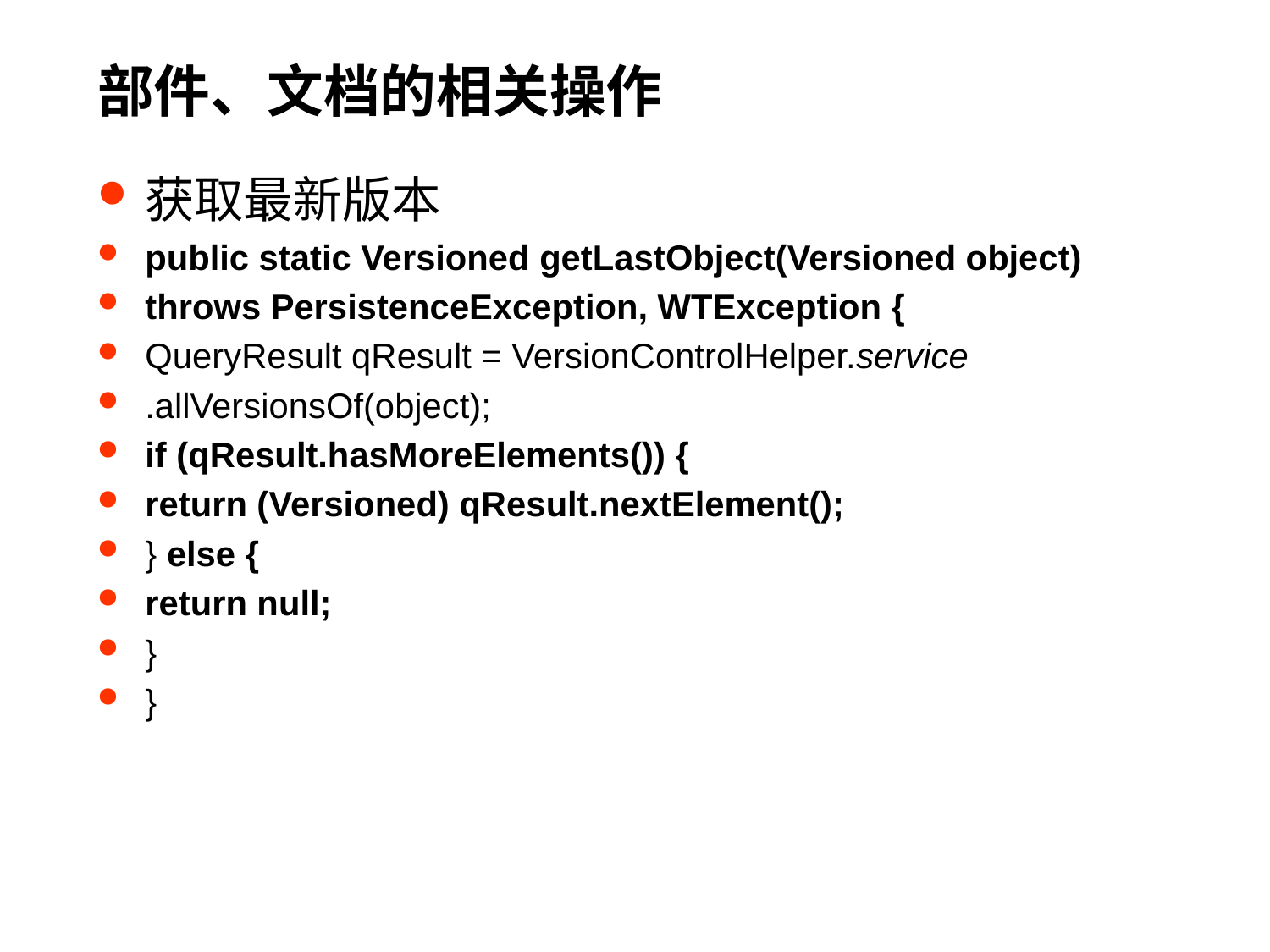

# 部件、文档的相关操作
获取最新版本
public static Versioned getLastObject(Versioned object)
throws PersistenceException, WTException {
QueryResult qResult = VersionControlHelper.service
.allVersionsOf(object);
if (qResult.hasMoreElements()) {
return (Versioned) qResult.nextElement();
} else {
return null;
}
}